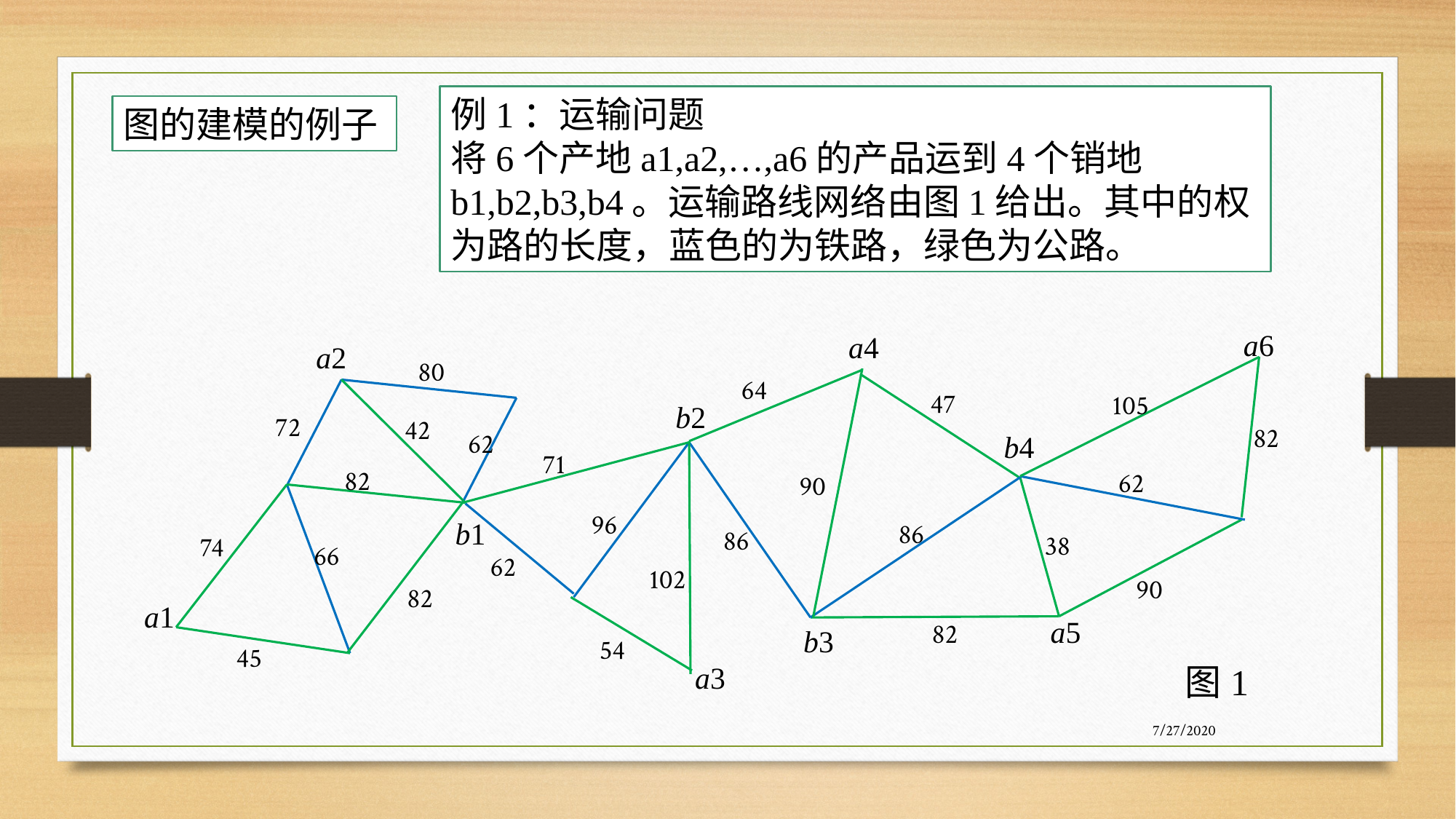

例1：运输问题
将6个产地a1,a2,…,a6的产品运到4个销地b1,b2,b3,b4。运输路线网络由图1给出。其中的权为路的长度，蓝色的为铁路，绿色为公路。
图的建模的例子
a6
a4
a2
80
64
47
105
b2
72
42
82
62
b4
71
82
62
90
96
b1
86
86
38
74
66
62
102
90
82
a1
a5
82
b3
54
45
a3
图1

7/27/2020